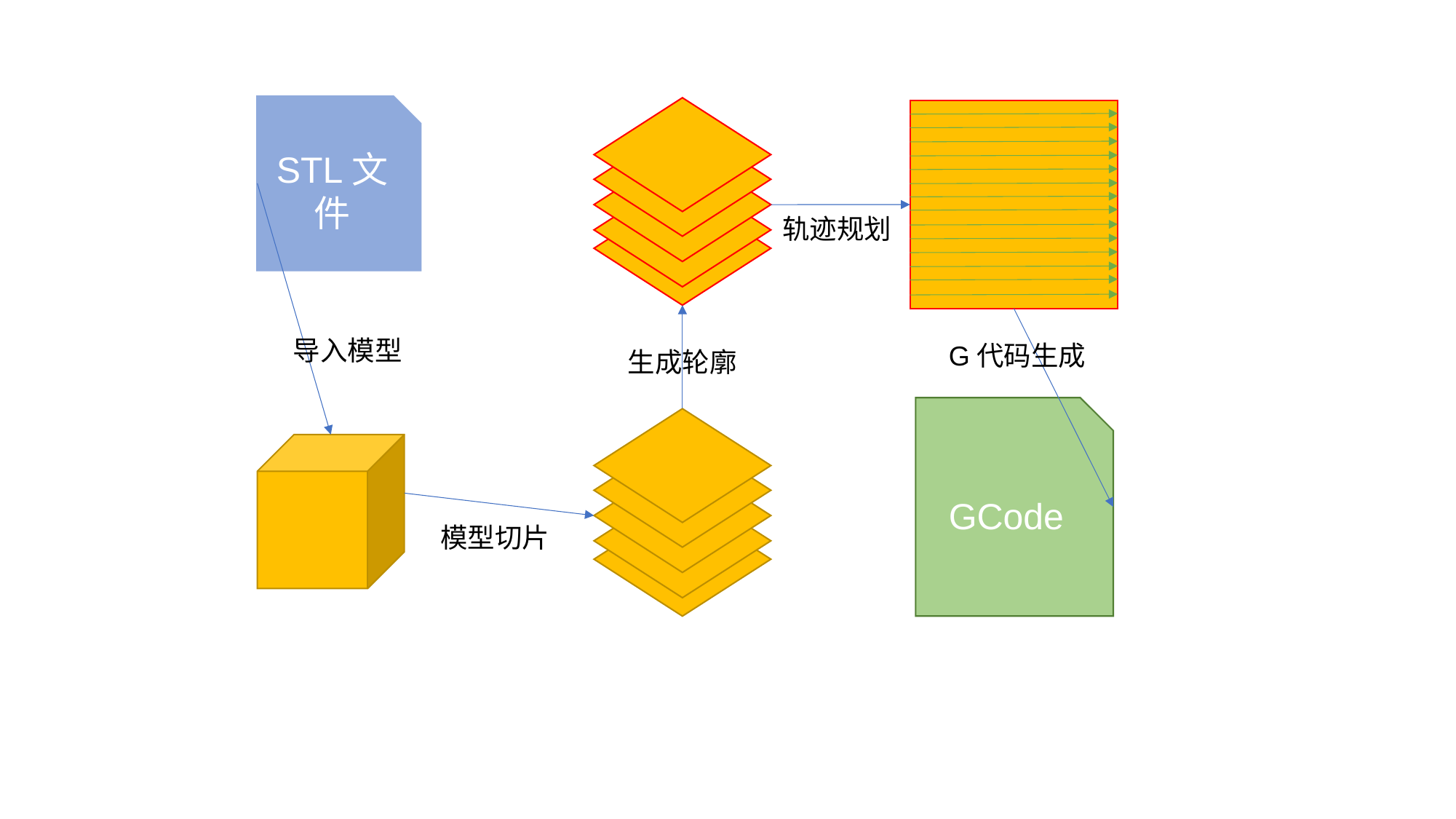

STL文件

轨迹规划
导入模型
G代码生成
生成轮廓
GCode

模型切片